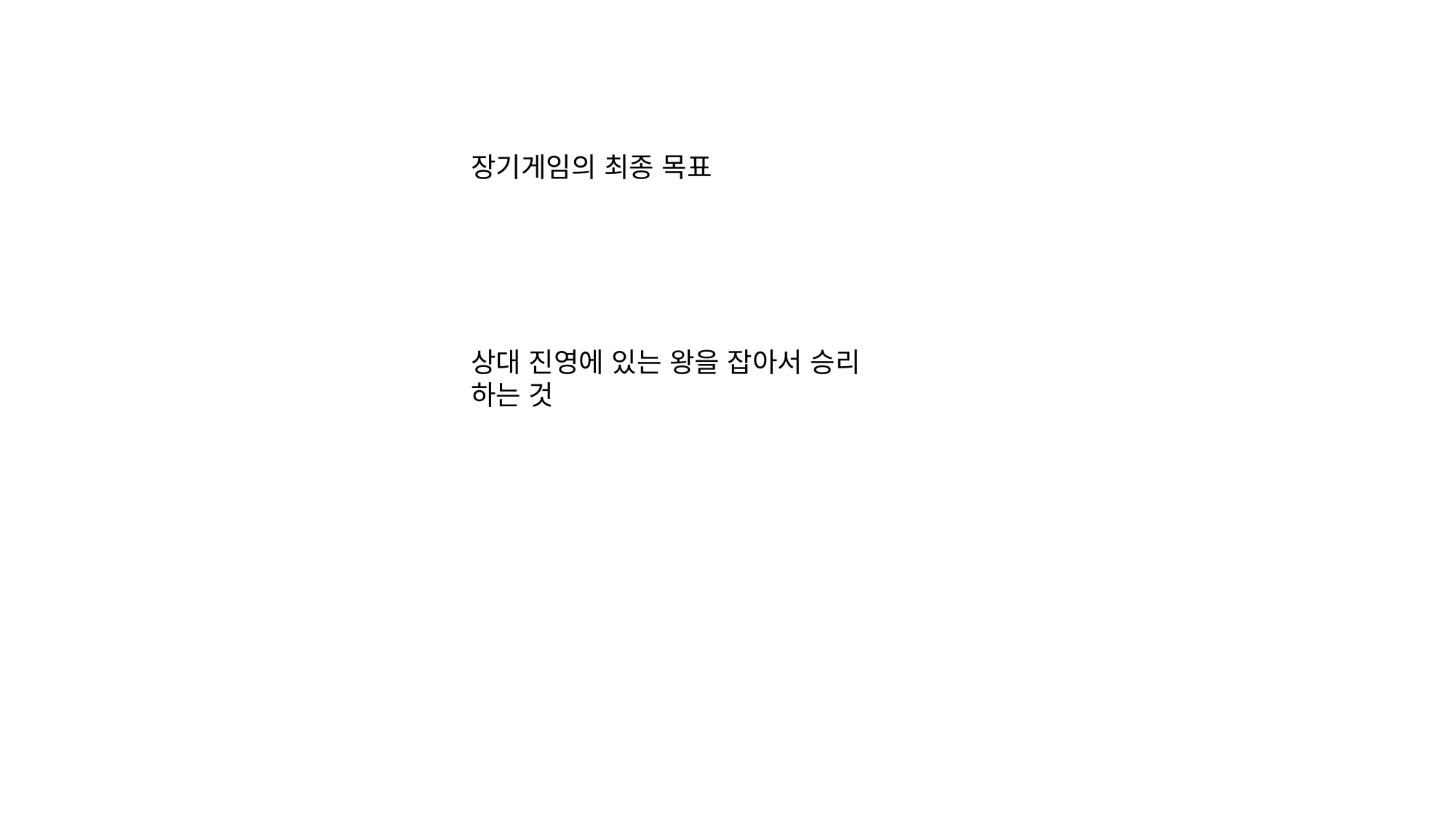

장기게임의 최종 목표
상대 진영에 있는 왕을 잡아서 승리 하는 것